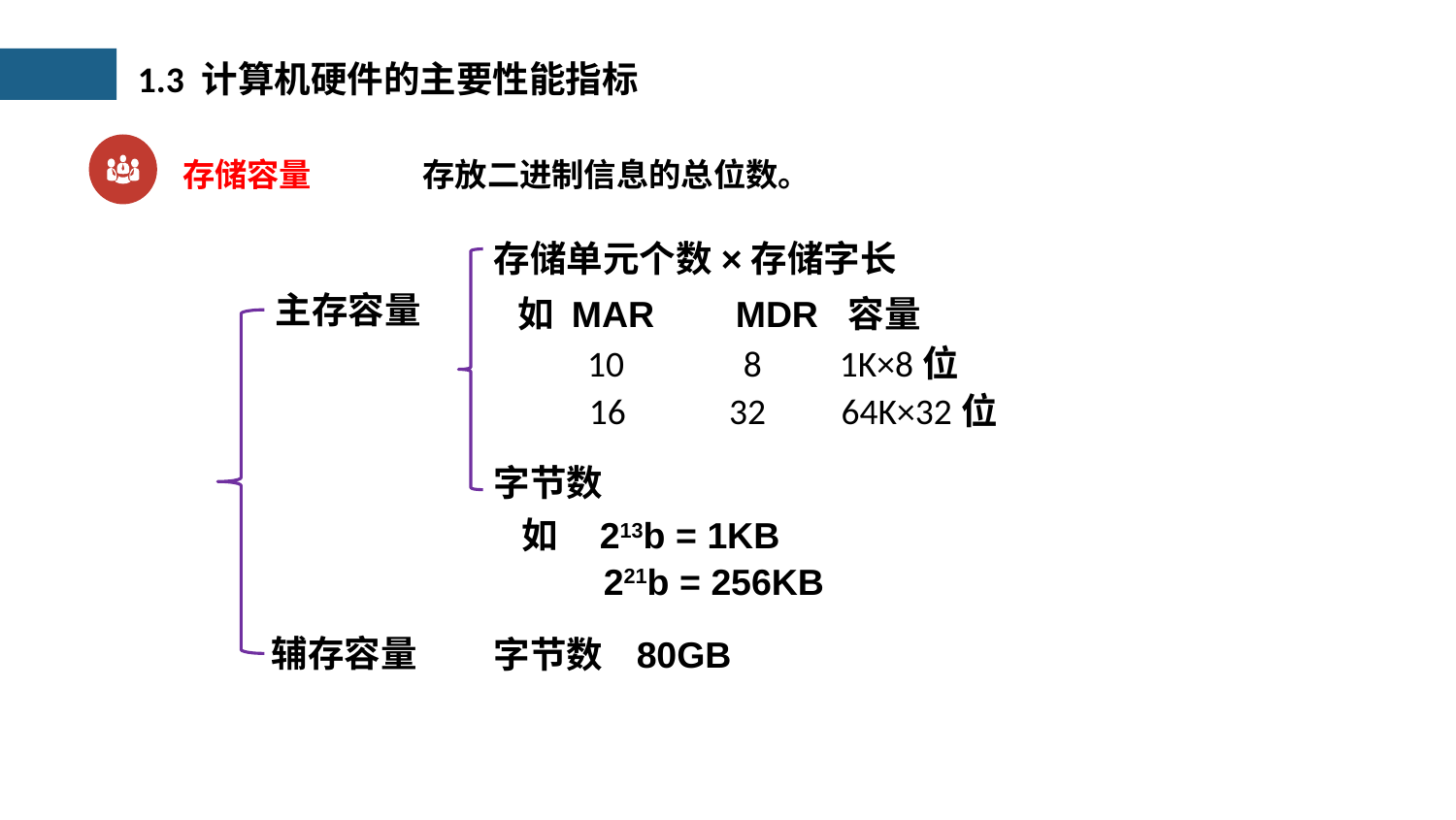

1.3 计算机硬件的主要性能指标

存储容量
    存放二进制信息的总位数。
存储单元个数×存储字长

主存容量
如 MAR        MDR  容量

10
8
1K×8位
16
64K×32位
32
字节数
如    213b = 1KB
        221b = 256KB
辅存容量
字节数   80GB